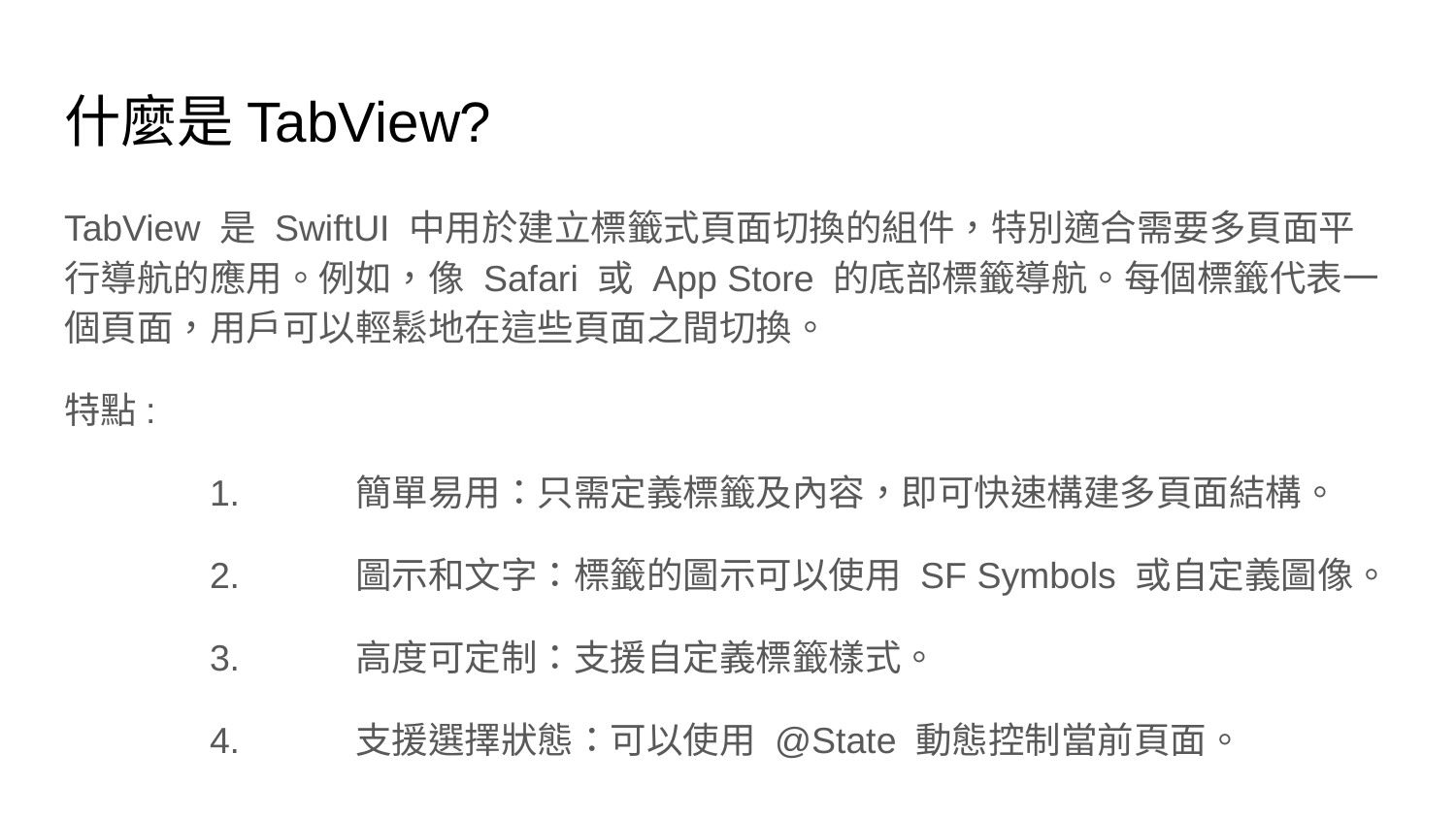

# 什麼是TabView?
TabView 是 SwiftUI 中用於建立標籤式頁面切換的組件，特別適合需要多頁面平行導航的應用。例如，像 Safari 或 App Store 的底部標籤導航。每個標籤代表一個頁面，用戶可以輕鬆地在這些頁面之間切換。
特點:
	1.	簡單易用：只需定義標籤及內容，即可快速構建多頁面結構。
	2.	圖示和文字：標籤的圖示可以使用 SF Symbols 或自定義圖像。
	3.	高度可定制：支援自定義標籤樣式。
	4.	支援選擇狀態：可以使用 @State 動態控制當前頁面。